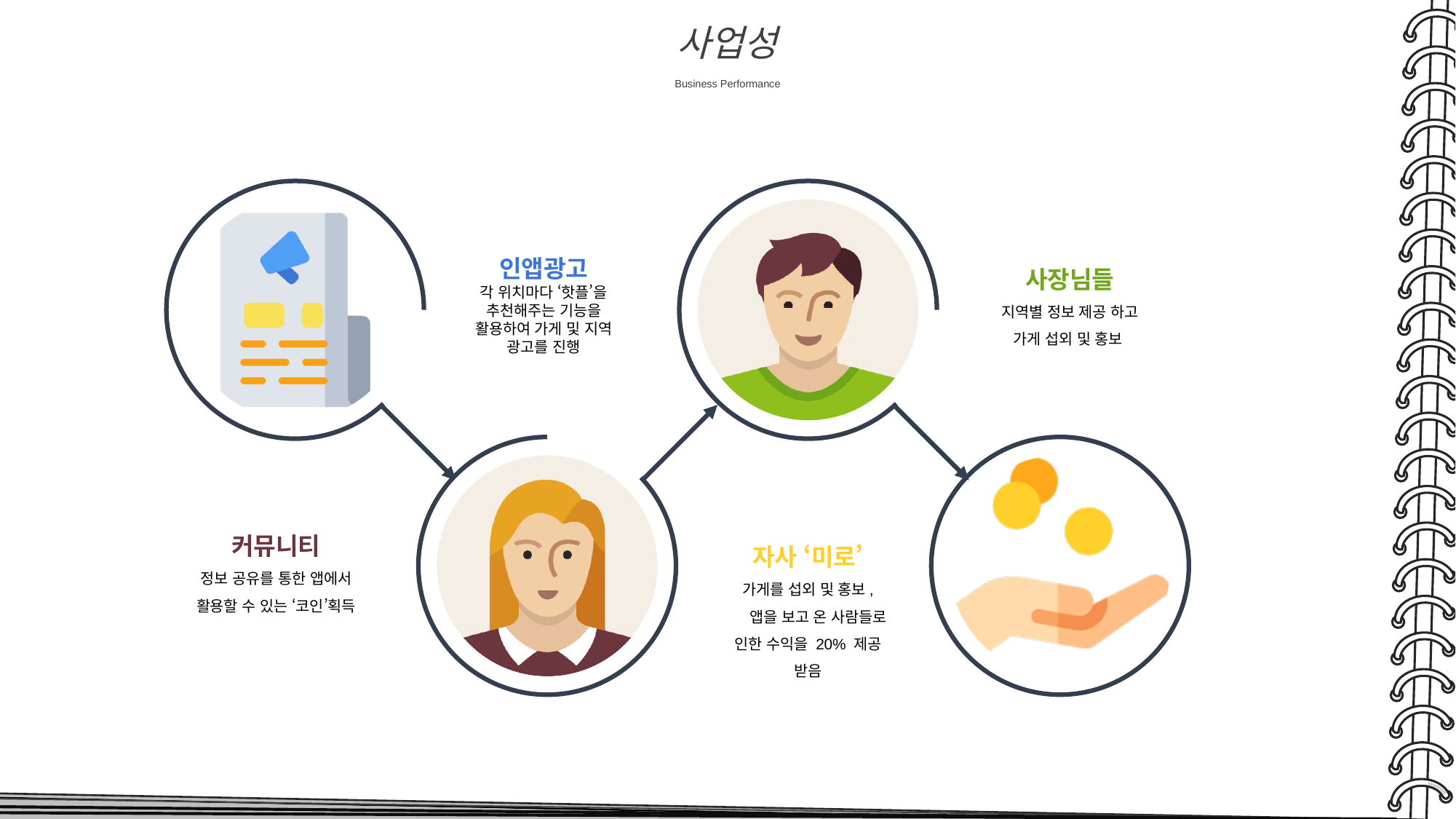

사업성
Business Performance

인앱광고
각 위치마다 ‘핫플’을 추천해주는 기능을 활용하여 가게 및 지역 광고를 진행
사장님들
지역별 정보 제공 하고
가게 섭외 및 홍보

커뮤니티
정보 공유를 통한 앱에서 활용할 수 있는 ‘코인’획득
자사 ‘미로’
가게를 섭외 및 홍보,
    앱을 보고 온 사람들로 인한 수익을 20% 제공 받음